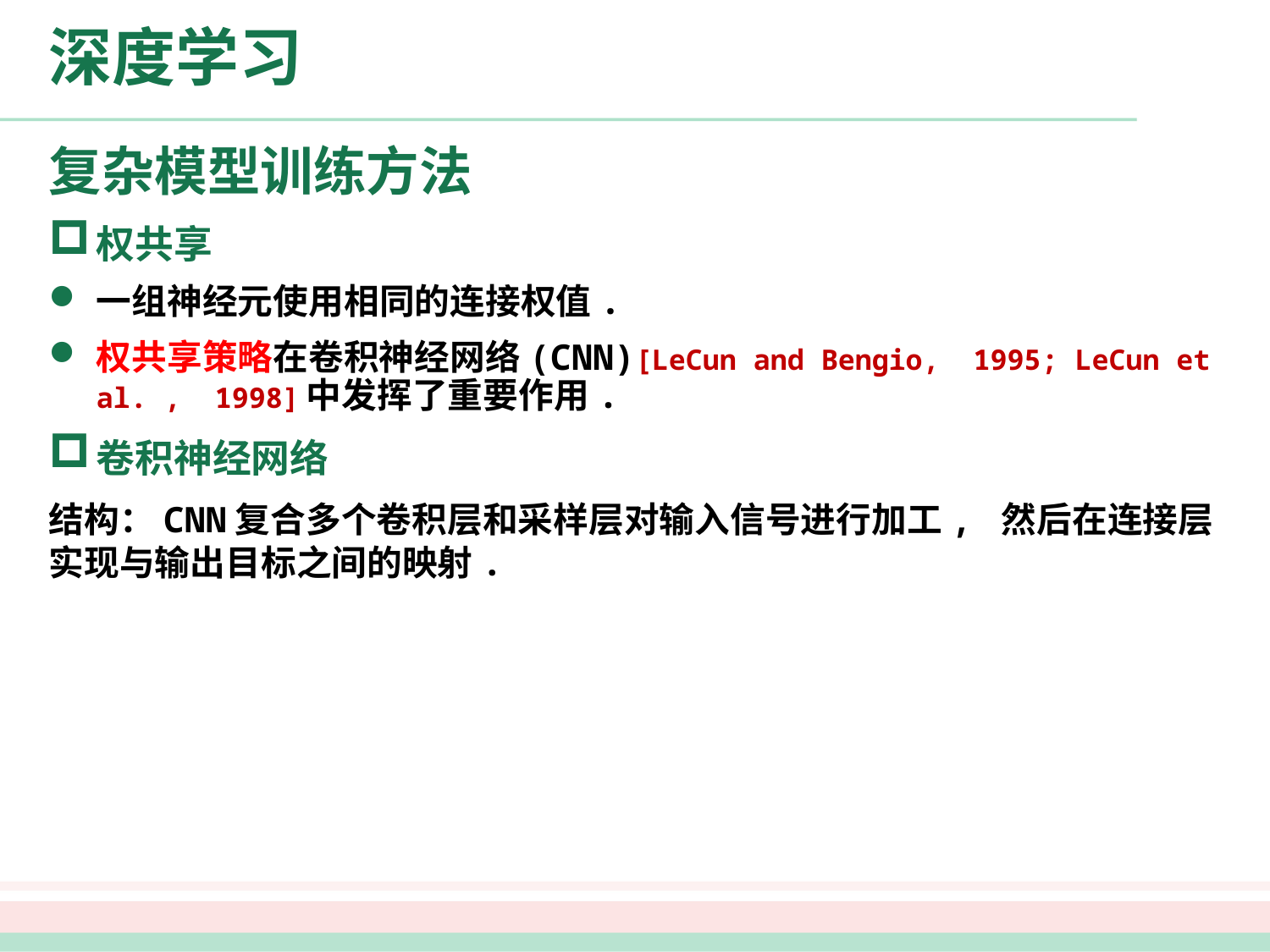

# 深度学习
复杂模型训练方法
权共享
一组神经元使用相同的连接权值.
权共享策略在卷积神经网络(CNN)[LeCun and Bengio,  1995; LeCun et al. ,  1998]中发挥了重要作用.
卷积神经网络
结构：CNN复合多个卷积层和采样层对输入信号进行加工, 然后在连接层实现与输出目标之间的映射.